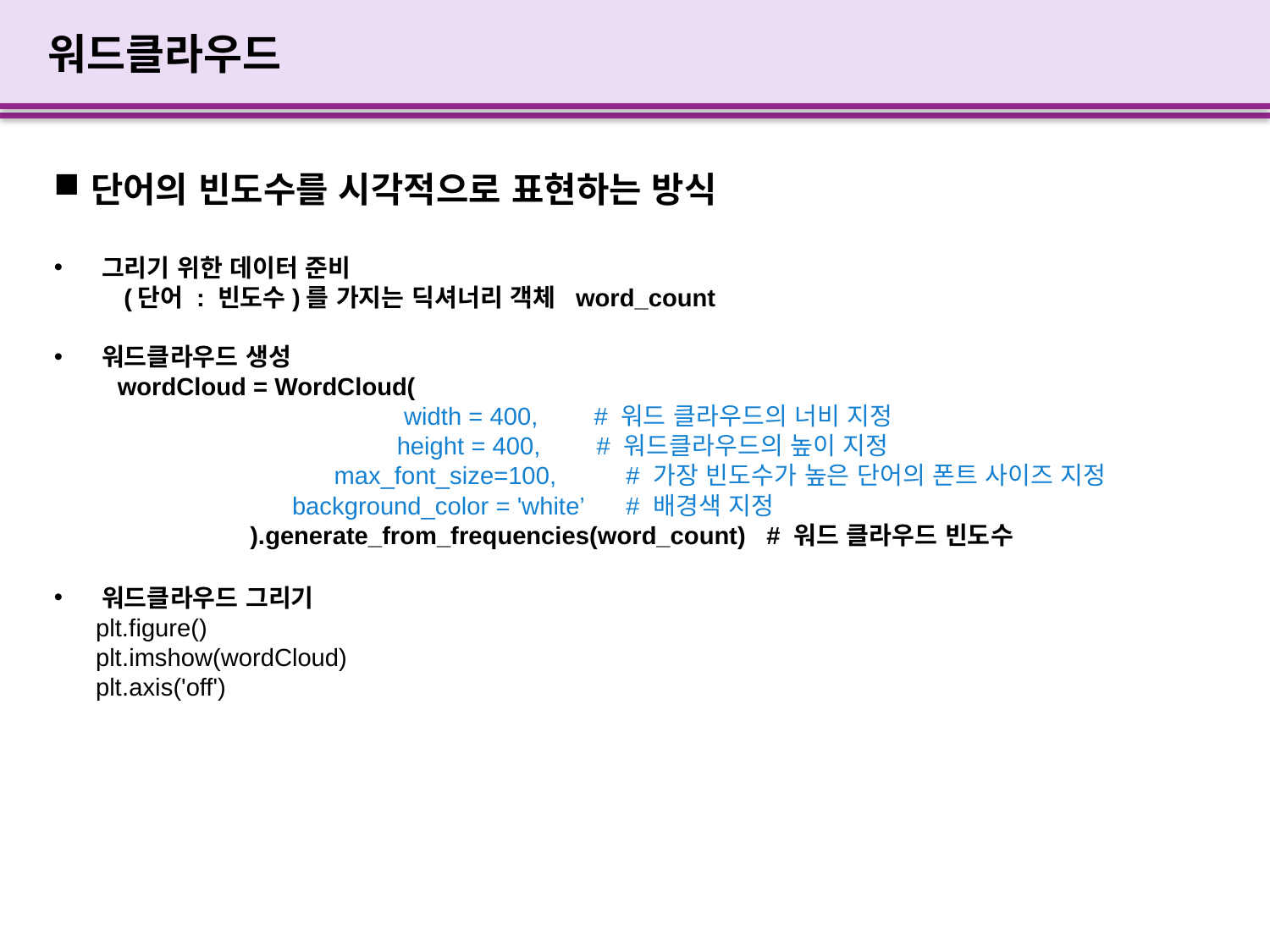

# 워드클라우드
단어의 빈도수를 시각적으로 표현하는 방식

그리기 위한 데이터 준비
          (단어 : 빈도수)를 가지는 딕셔너리 객체  word_count

워드클라우드 생성
wordCloud = WordCloud(
                                         width = 400,        # 워드 클라우드의 너비 지정
                                        height = 400,        # 워드클라우드의 높이 지정
                               max_font_size=100,          # 가장 빈도수가 높은 단어의 폰트 사이즈 지정
                         background_color = 'white’      # 배경색 지정
                   ).generate_from_frequencies(word_count)   # 워드 클라우드 빈도수

워드클라우드 그리기
      plt.figure()  
      plt.imshow(wordCloud)
      plt.axis('off')